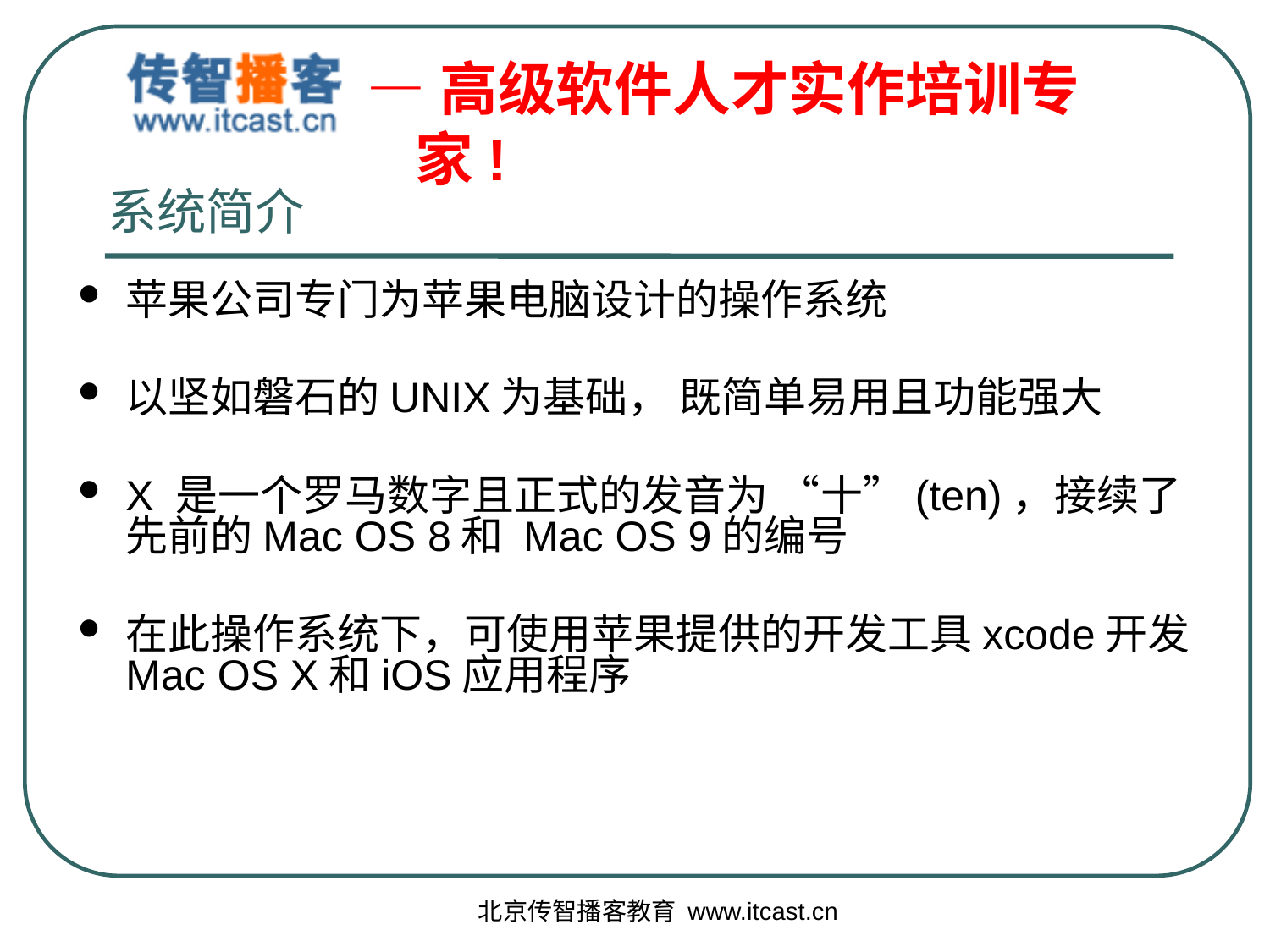

系统简介
苹果公司专门为苹果电脑设计的操作系统

以坚如磐石的UNIX为基础， 既简单易用且功能强大

X 是一个罗马数字且正式的发音为 “十”(ten)，接续了先前的Mac OS 8和 Mac OS 9的编号

在此操作系统下，可使用苹果提供的开发工具xcode开发Mac OS X和iOS应用程序
北京传智播客教育 www.itcast.cn